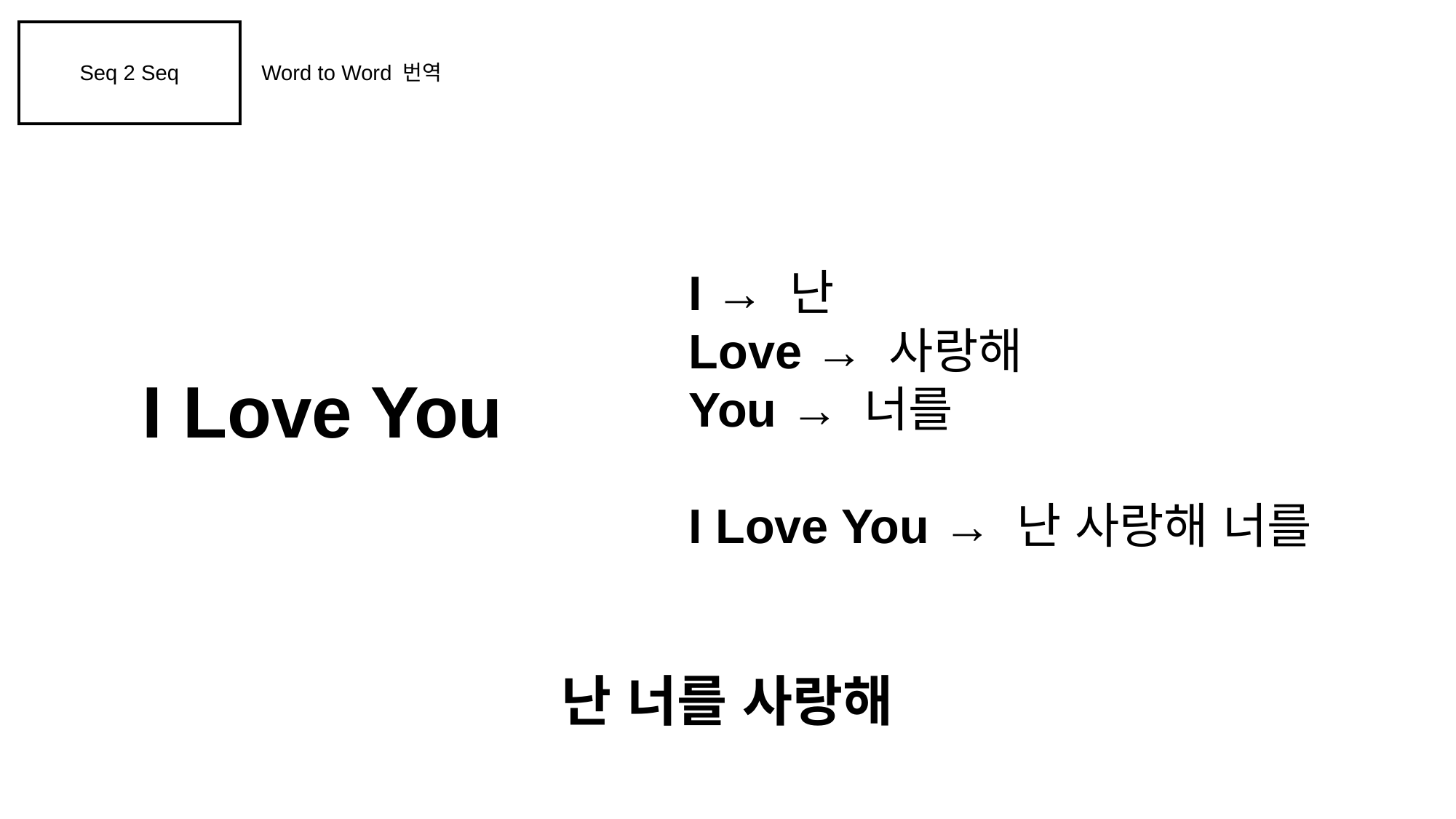

Seq 2 Seq
 Word to Word 번역
I → 난
Love → 사랑해
You → 너를

I Love You → 난 사랑해 너를
I Love You
난 너를 사랑해